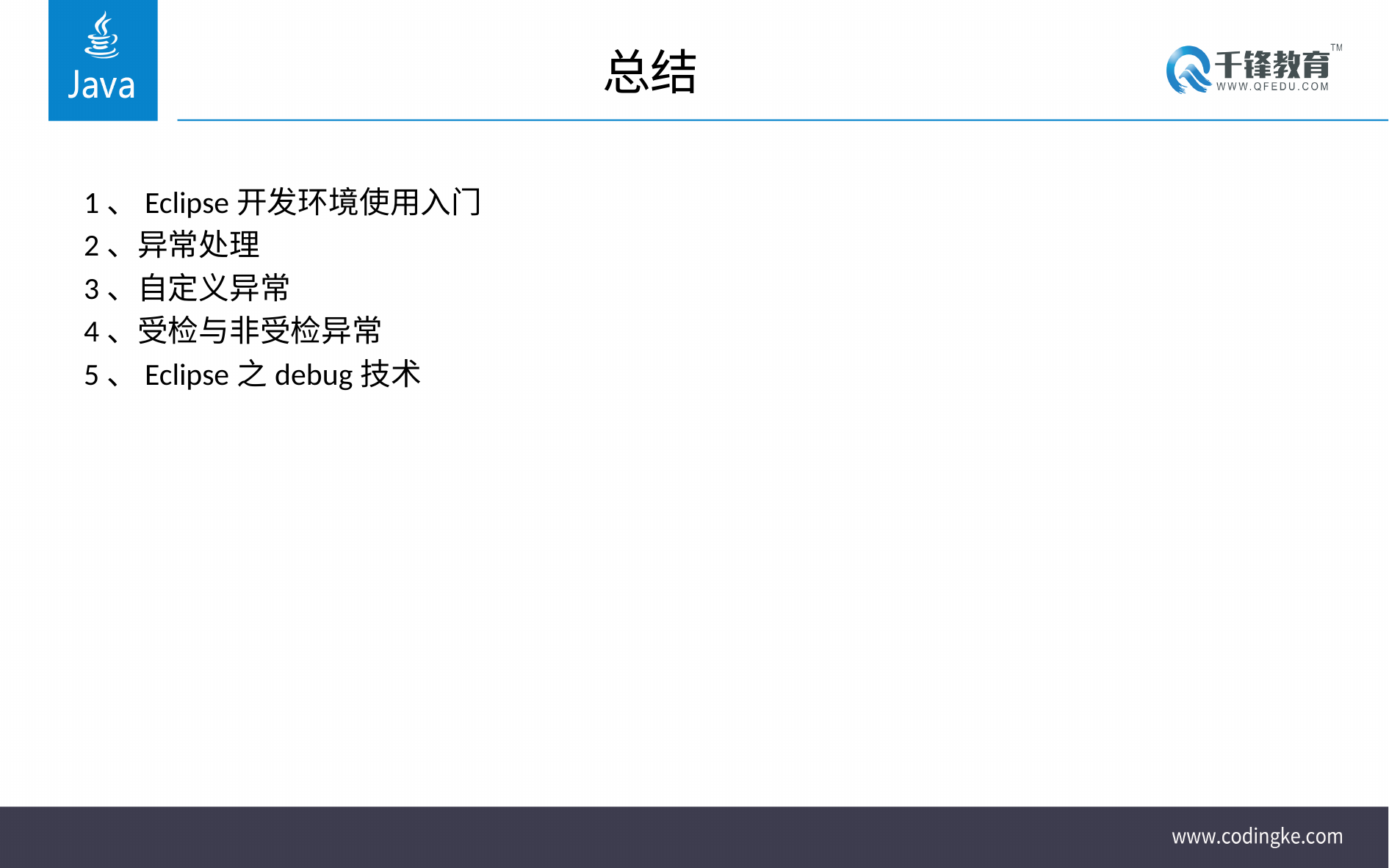

# 总结
1、Eclipse开发环境使用入门
2、异常处理
3、自定义异常
4、受检与非受检异常
5、Eclipse之debug技术